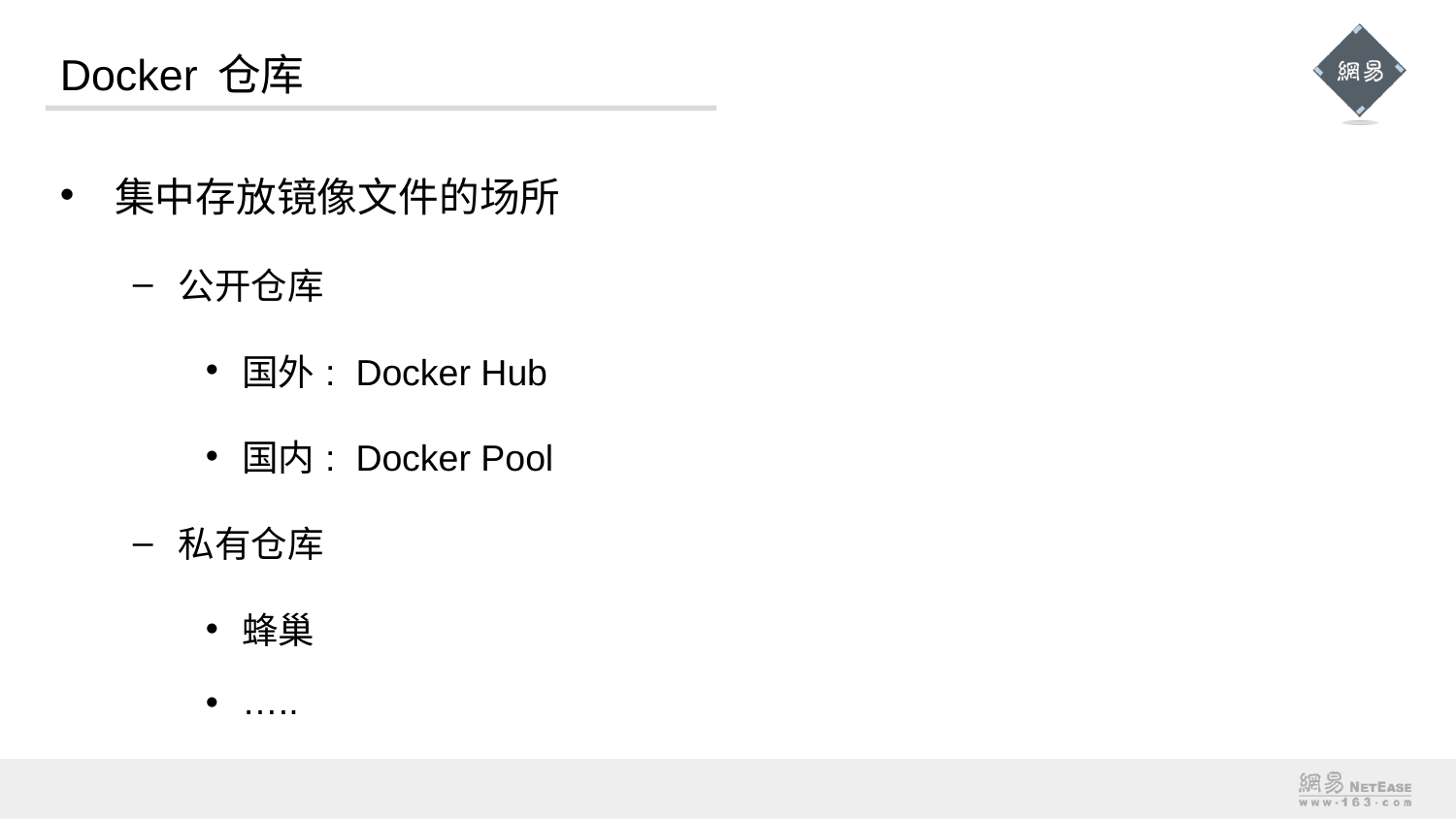

# Docker 仓库
集中存放镜像文件的场所
公开仓库
国外:  Docker Hub
国内:  Docker Pool
私有仓库
蜂巢
…..